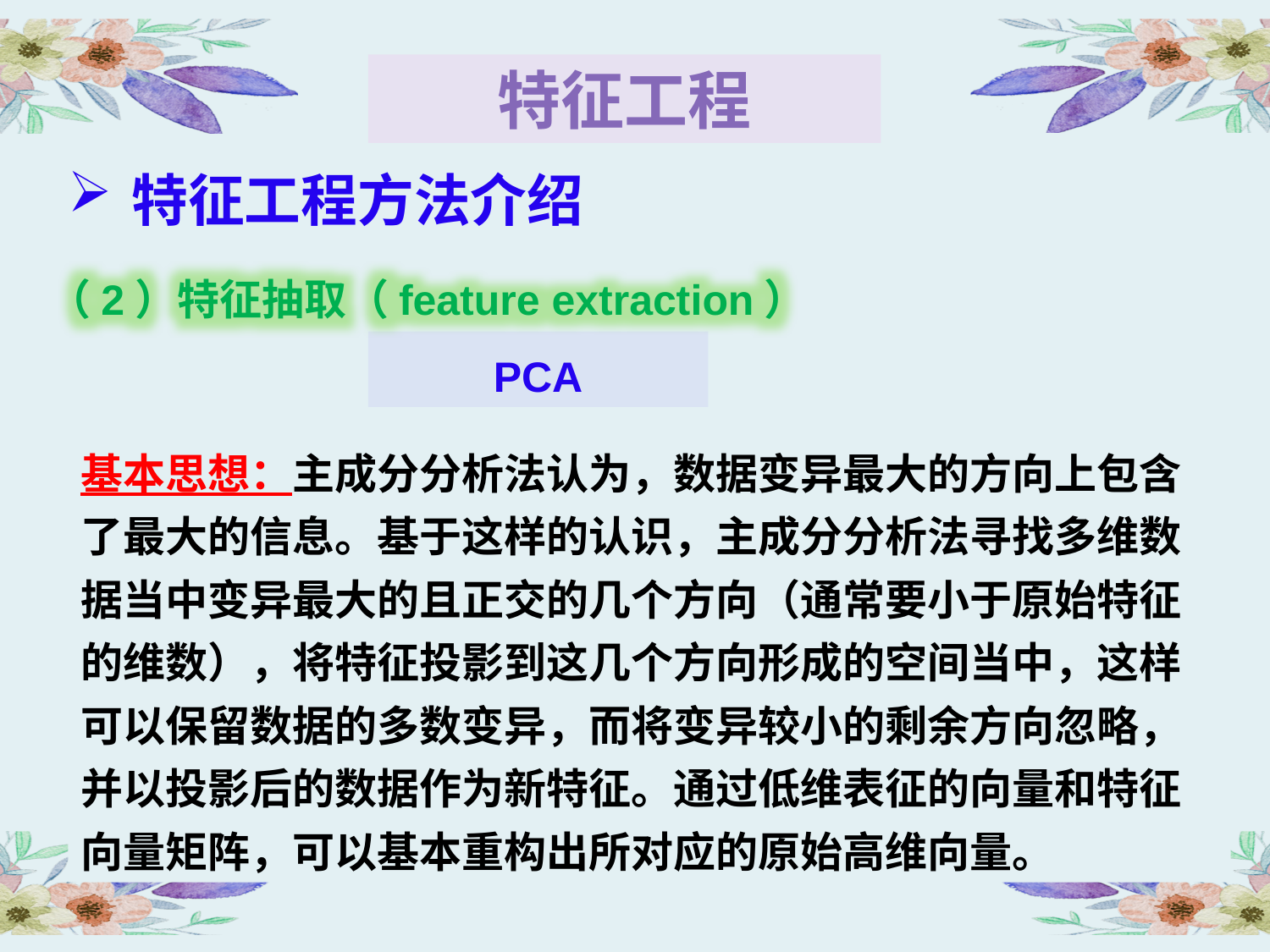

特征工程
特征工程方法介绍
（2）特征抽取（feature extraction）
PCA
基本思想：主成分分析法认为，数据变异最大的方向上包含了最大的信息。基于这样的认识，主成分分析法寻找多维数据当中变异最大的且正交的几个方向（通常要小于原始特征的维数），将特征投影到这几个方向形成的空间当中，这样可以保留数据的多数变异，而将变异较小的剩余方向忽略，并以投影后的数据作为新特征。通过低维表征的向量和特征向量矩阵，可以基本重构出所对应的原始高维向量。